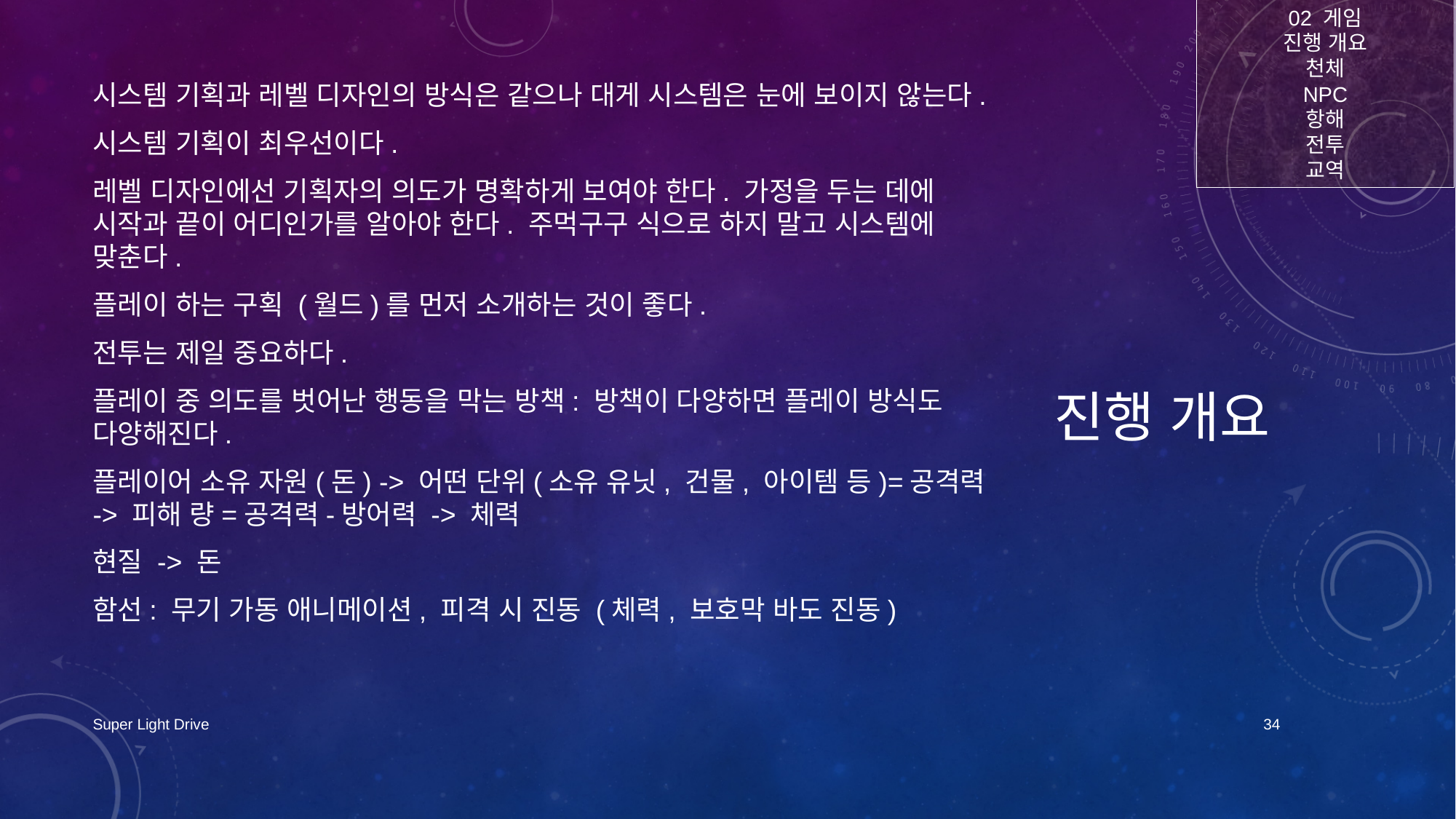

02 게임
진행 개요
천체
NPC
항해
전투
교역
# 진행 개요
시스템 기획과 레벨 디자인의 방식은 같으나 대게 시스템은 눈에 보이지 않는다.
시스템 기획이 최우선이다.
레벨 디자인에선 기획자의 의도가 명확하게 보여야 한다. 가정을 두는 데에 시작과 끝이 어디인가를 알아야 한다. 주먹구구 식으로 하지 말고 시스템에 맞춘다.
플레이 하는 구획 (월드)를 먼저 소개하는 것이 좋다.
전투는 제일 중요하다.
플레이 중 의도를 벗어난 행동을 막는 방책: 방책이 다양하면 플레이 방식도 다양해진다.
플레이어 소유 자원(돈) -> 어떤 단위(소유 유닛, 건물, 아이템 등)=공격력 -> 피해 량=공격력-방어력 -> 체력
현질 -> 돈
함선: 무기 가동 애니메이션, 피격 시 진동 (체력, 보호막 바도 진동)

Super Light Drive
34